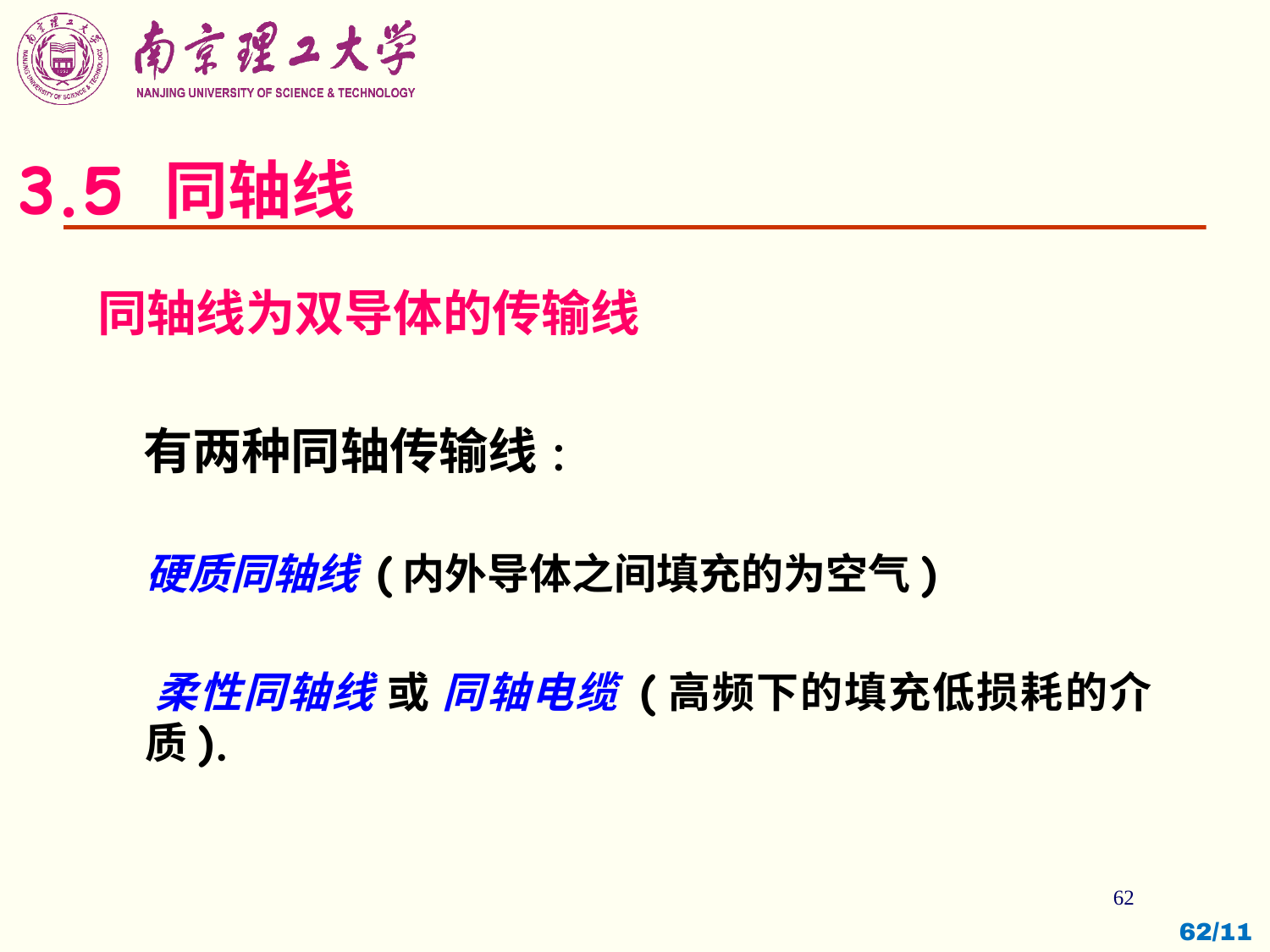

# 3.5 同轴线
同轴线为双导体的传输线

   有两种同轴传输线:

    硬质同轴线 (内外导体之间填充的为空气)

    柔性同轴线 或 同轴电缆 (高频下的填充低损耗的介质).

62/11